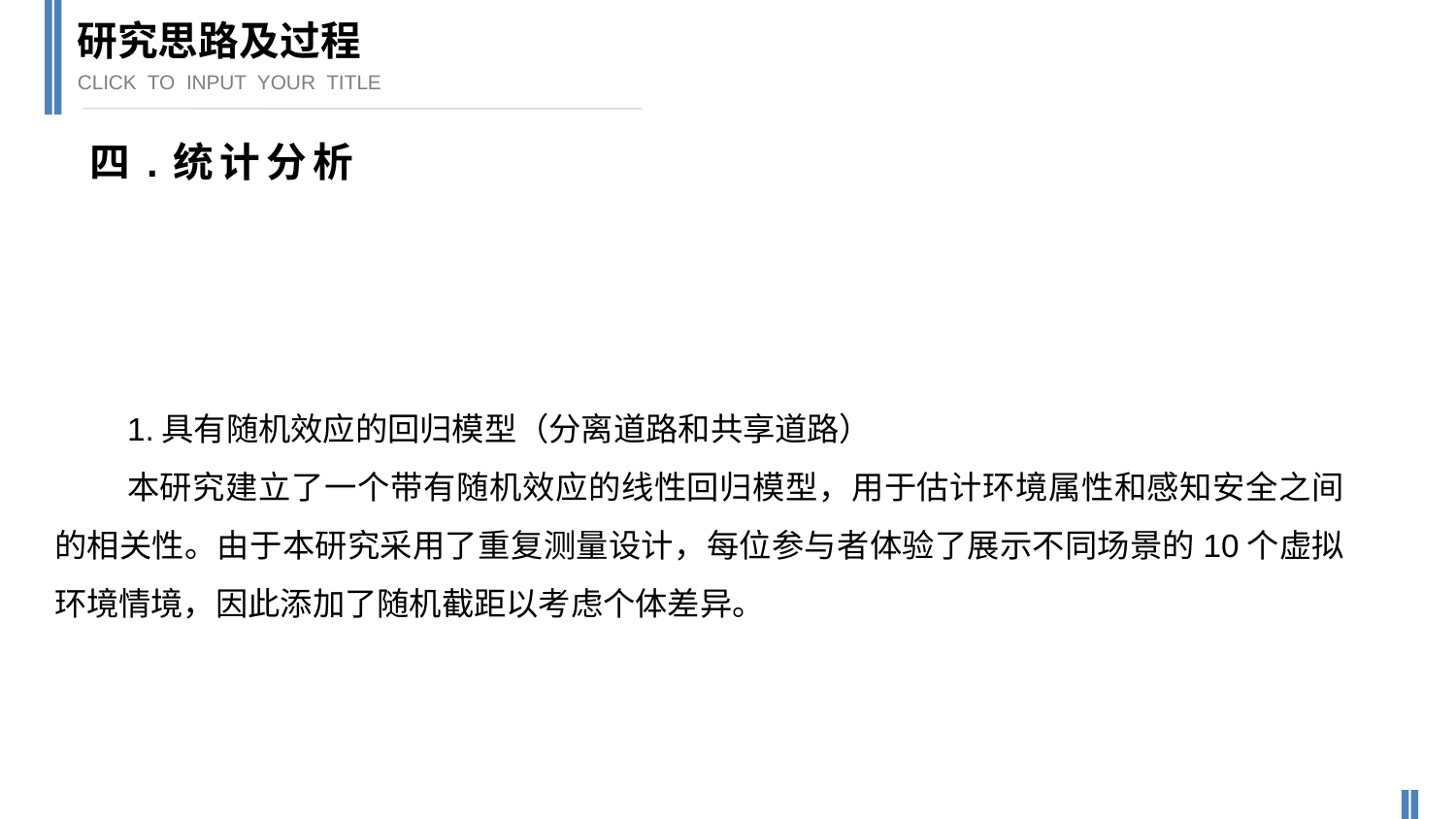

研究思路及过程
CLICK  TO  INPUT  YOUR  TITLE
四.统计分析
1.具有随机效应的回归模型（分离道路和共享道路）
本研究建立了一个带有随机效应的线性回归模型，用于估计环境属性和感知安全之间的相关性。由于本研究采用了重复测量设计，每位参与者体验了展示不同场景的10个虚拟环境情境，因此添加了随机截距以考虑个体差异。